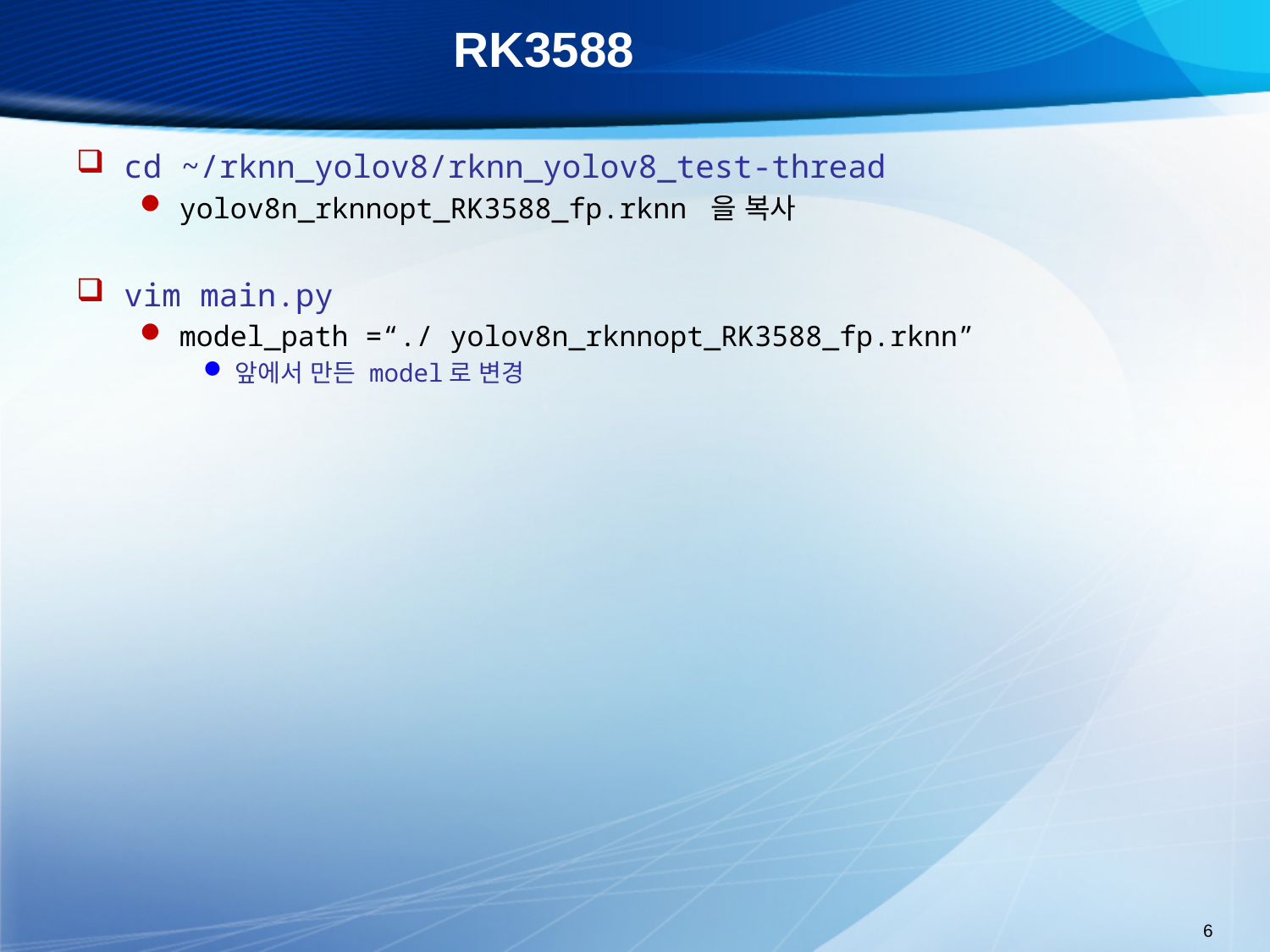

# RK3588
cd ~/rknn_yolov8/rknn_yolov8_test-thread
yolov8n_rknnopt_RK3588_fp.rknn 을 복사

vim main.py
model_path =“./ yolov8n_rknnopt_RK3588_fp.rknn”
앞에서 만든 model로 변경